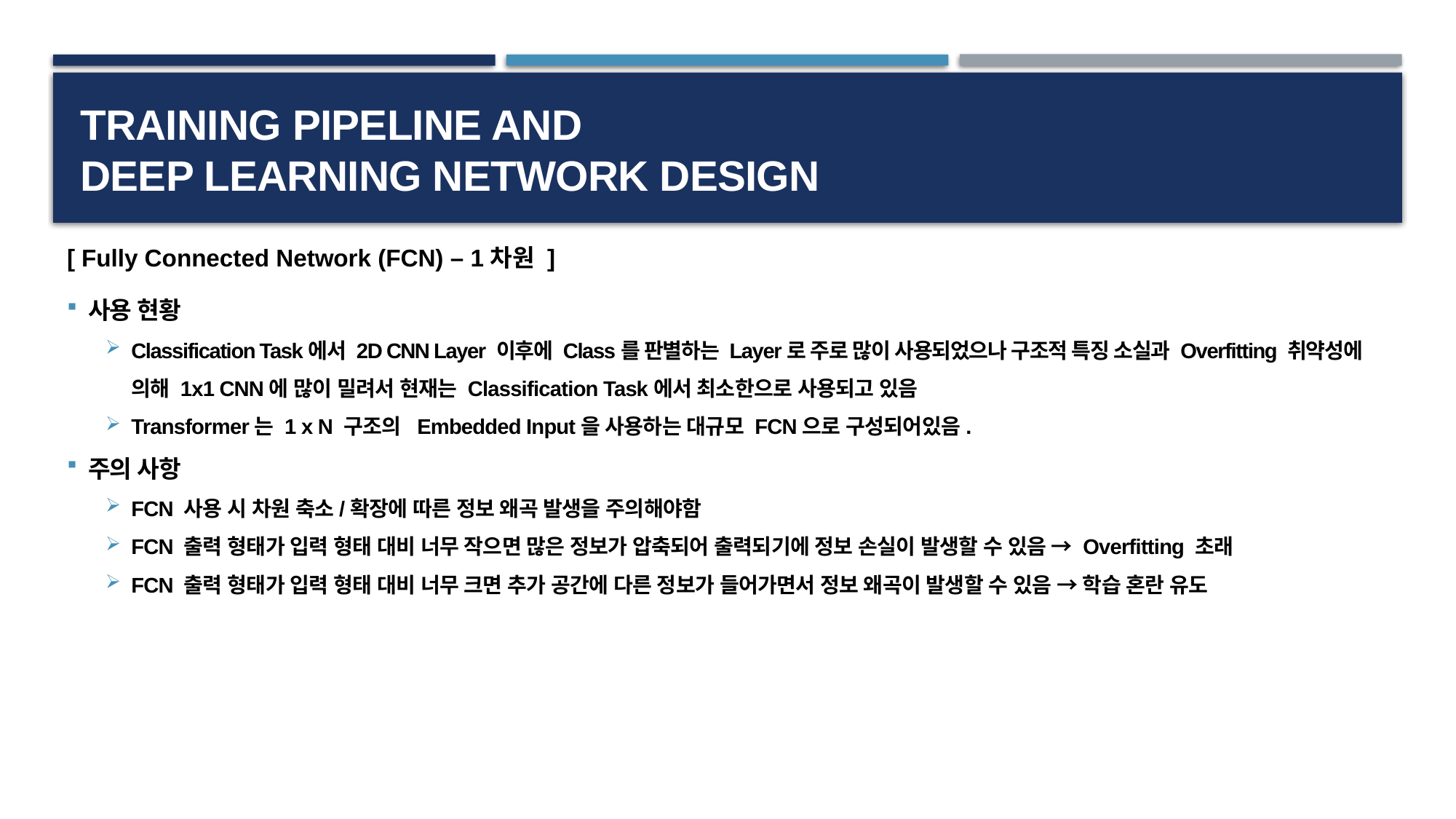

# Training PipeLine and Deep Learning Network Design
[ Fully Connected Network (FCN) – 1차원 ]
사용 현황
Classification Task에서 2D CNN Layer 이후에 Class를 판별하는 Layer로 주로 많이 사용되었으나 구조적 특징 소실과 Overfitting 취약성에 의해 1x1 CNN에 많이 밀려서 현재는 Classification Task에서 최소한으로 사용되고 있음
Transformer는 1 x N 구조의  Embedded Input을 사용하는 대규모 FCN으로 구성되어있음.
주의 사항
FCN 사용 시 차원 축소/확장에 따른 정보 왜곡 발생을 주의해야함
FCN 출력 형태가 입력 형태 대비 너무 작으면 많은 정보가 압축되어 출력되기에 정보 손실이 발생할 수 있음 → Overfitting 초래
FCN 출력 형태가 입력 형태 대비 너무 크면 추가 공간에 다른 정보가 들어가면서 정보 왜곡이 발생할 수 있음 → 학습 혼란 유도